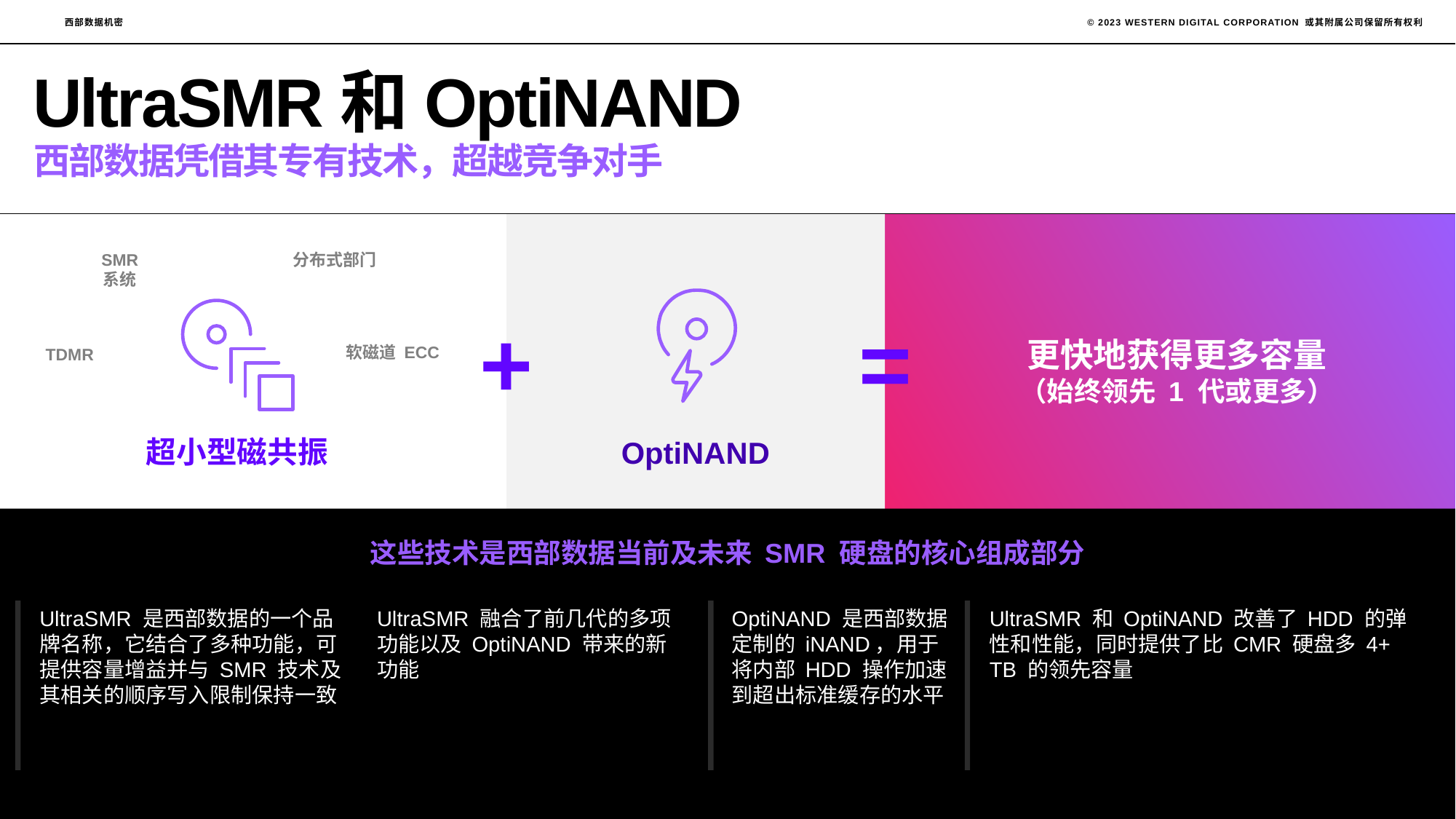

# UltraSMR和OptiNAND
西部数据凭借其专有技术，超越竞争对手

SMR
系统
分布式部门

+
=
更快地获得更多容量
（始终领先 1 代或更多）
软磁道 ECC
TDMR
超小型磁共振
OptiNAND

这些技术是西部数据当前及未来 SMR 硬盘的核心组成部分

UltraSMR 是西部数据的一个品牌名称，它结合了多种功能，可提供容量增益并与 SMR 技术及其相关的顺序写入限制保持一致

UltraSMR 融合了前几代的多项功能以及 OptiNAND 带来的新功能
OptiNAND 是西部数据定制的 iNAND，用于将内部 HDD 操作加速到超出标准缓存的水平
UltraSMR 和 OptiNAND 改善了 HDD 的弹性和性能，同时提供了比 CMR 硬盘多 4+ TB 的领先容量